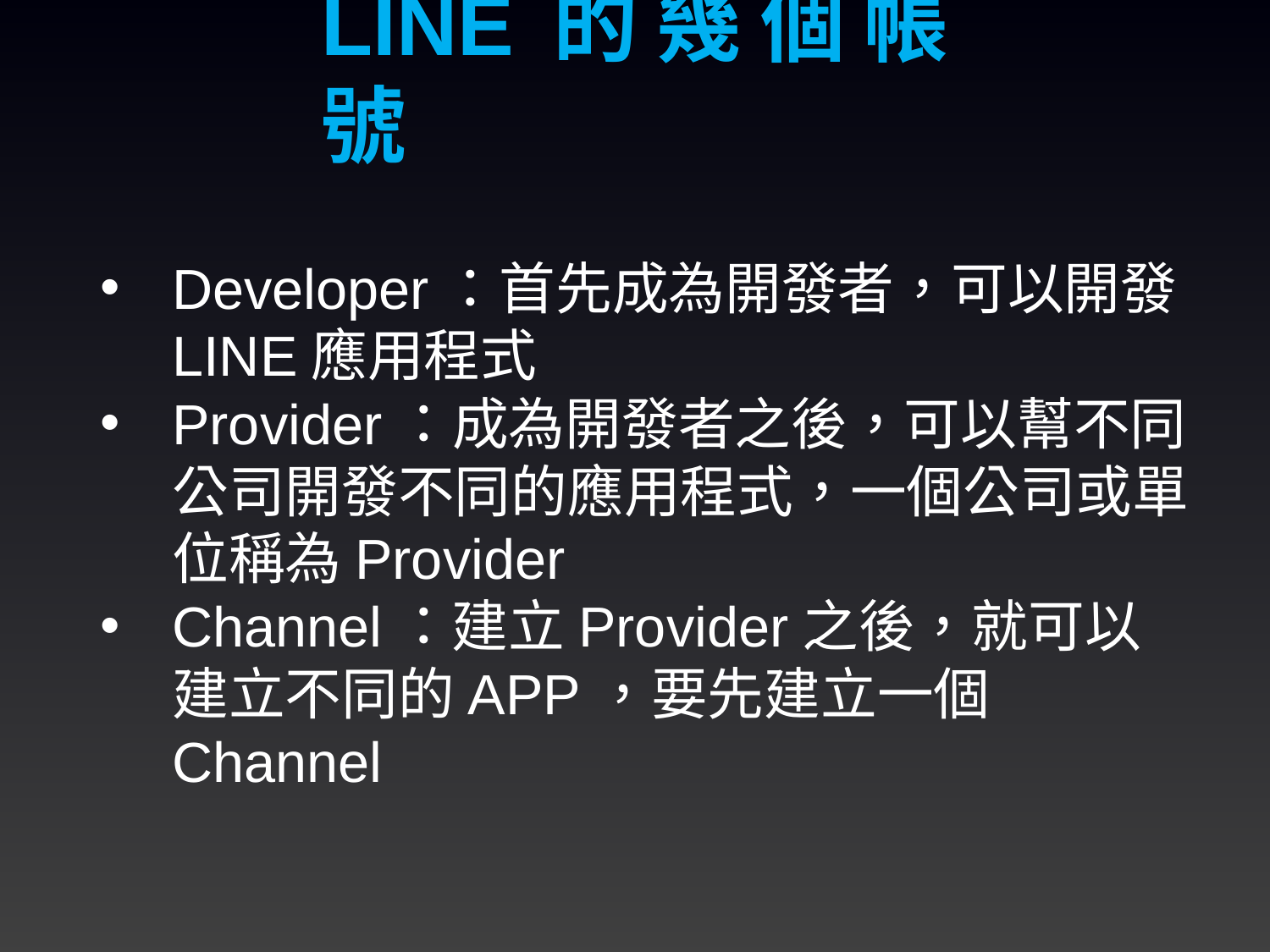

LINE的幾個帳號
Developer：首先成為開發者，可以開發LINE應用程式
Provider：成為開發者之後，可以幫不同公司開發不同的應用程式，一個公司或單位稱為Provider
Channel：建立Provider之後，就可以建立不同的APP，要先建立一個Channel